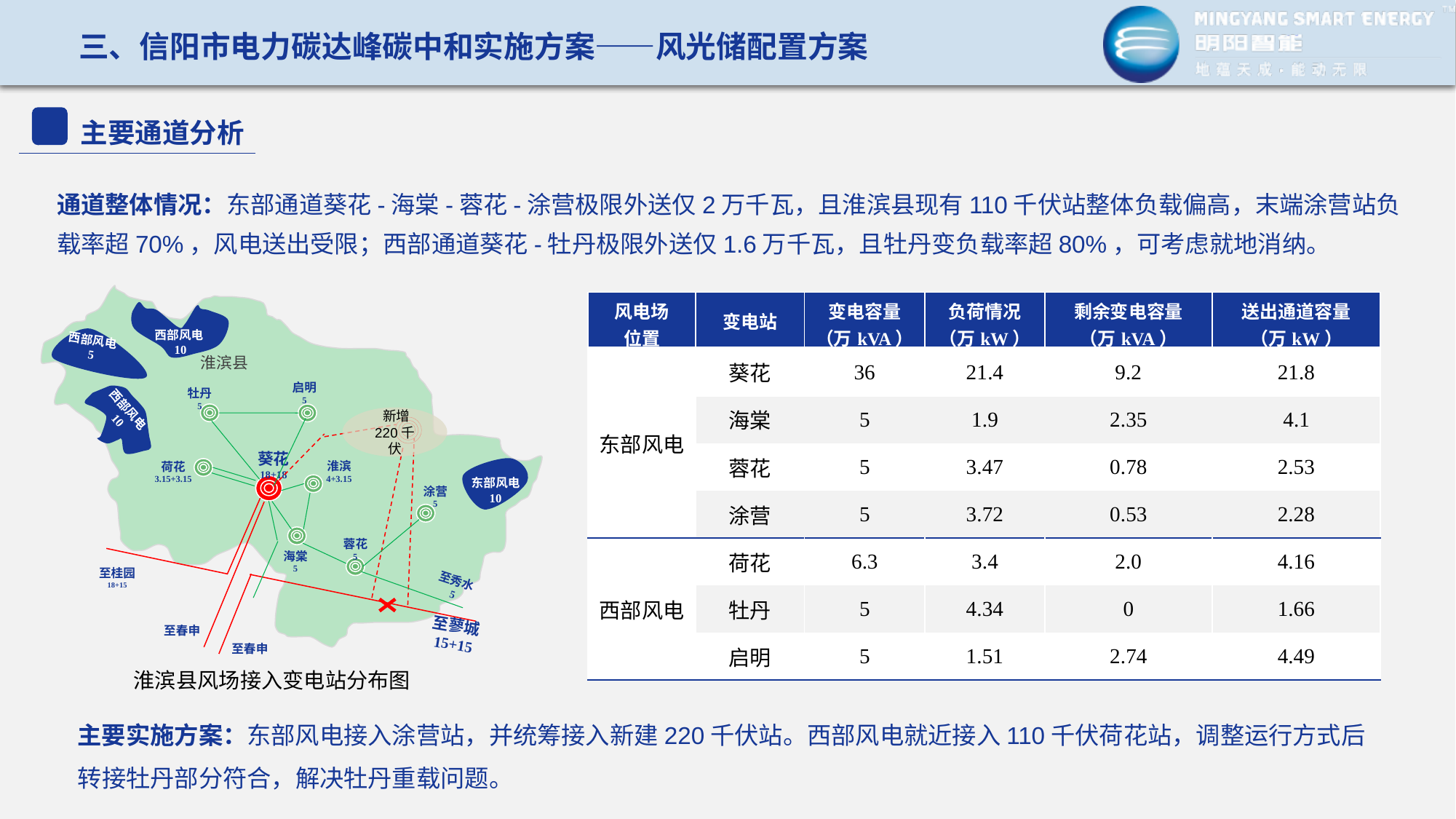

三、信阳市电力碳达峰碳中和实施方案——风光储配置方案
主要通道分析

通道整体情况：东部通道葵花-海棠-蓉花-涂营极限外送仅2万千瓦，且淮滨县现有110千伏站整体负载偏高，末端涂营站负载率超70%，风电送出受限；西部通道葵花-牡丹极限外送仅1.6万千瓦，且牡丹变负载率超80%，可考虑就地消纳。

西部风电10
西部风电
5

淮滨县
启明
5

牡丹
5
西部风电10

 新增220千伏

葵花
18+18

淮滨
4+3.15

荷花
3.15+3.15
东部风电
10

涂营
5

蓉花
5
海棠
5

至桂园
18+15
至秀水
5
至蓼城
15+15
至春申
至春申
| 风电场 位置 | 变电站 | 变电容量 （万kVA） | 负荷情况 （万kW） | 剩余变电容量 （万kVA） | 送出通道容量 （万kW） |
| --- | --- | --- | --- | --- | --- |
| 东部风电 | 葵花 | 36 | 21.4 | 9.2 | 21.8 |
|  | 海棠 | 5 | 1.9 | 2.35 | 4.1 |
|  | 蓉花 | 5 | 3.47 | 0.78 | 2.53 |
|  | 涂营 | 5 | 3.72 | 0.53 | 2.28 |
| 西部风电 | 荷花 | 6.3 | 3.4 | 2.0 | 4.16 |
|  | 牡丹 | 5 | 4.34 | 0 | 1.66 |
|  | 启明 | 5 | 1.51 | 2.74 | 4.49 |
淮滨县风场接入变电站分布图
主要实施方案：东部风电接入涂营站，并统筹接入新建220千伏站。西部风电就近接入110千伏荷花站，调整运行方式后转接牡丹部分符合，解决牡丹重载问题。